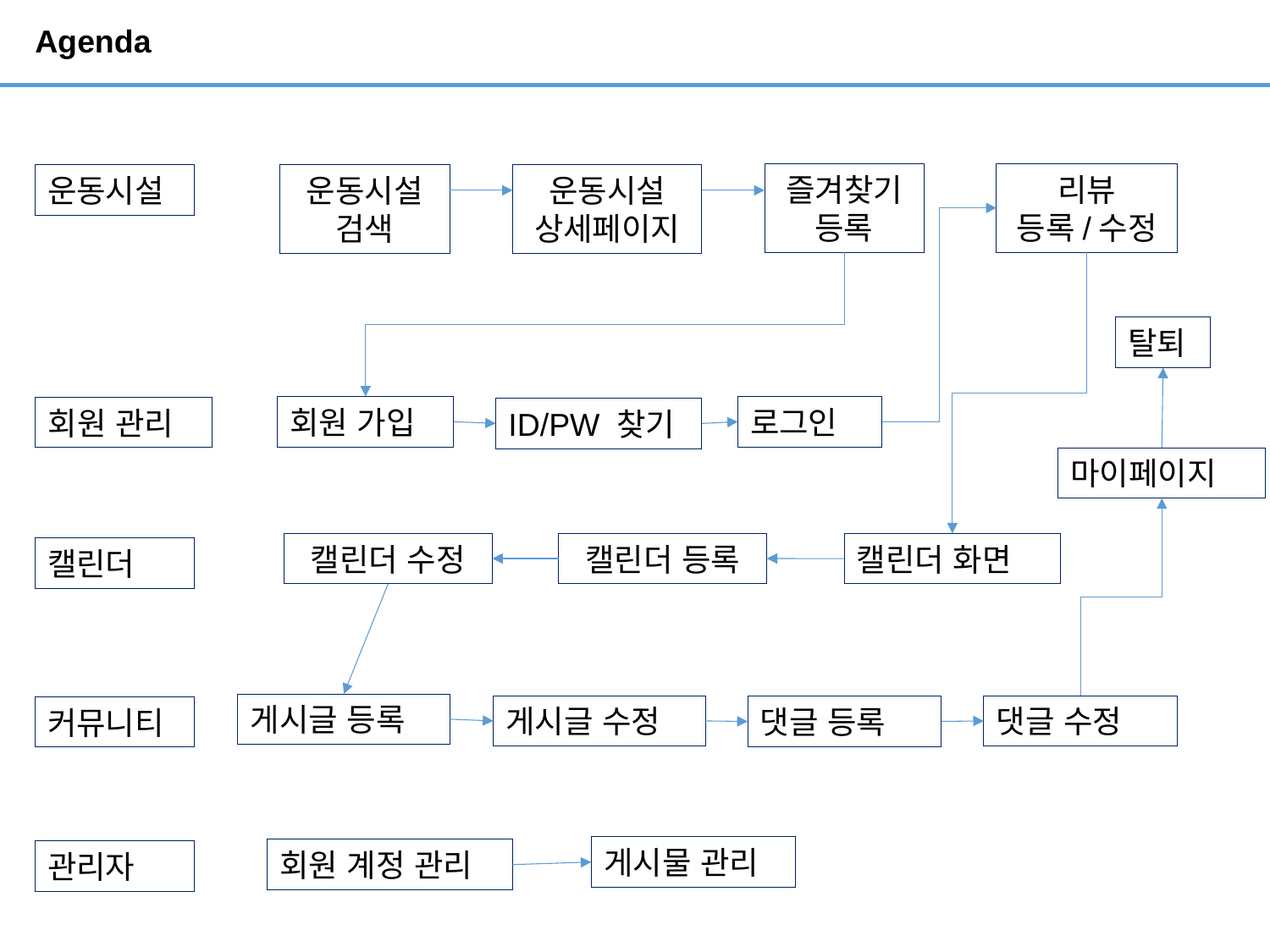

# Agenda

리뷰
등록/수정
즐겨찾기 등록
운동시설
운동시설 검색
운동시설
상세페이지
탈퇴
회원 가입
로그인
회원 관리
ID/PW 찾기
마이페이지
캘린더 수정
캘린더 등록
캘린더 화면
캘린더
게시글 등록
게시글 수정
댓글 수정
댓글 등록
커뮤니티
게시물 관리
회원 계정 관리
관리자